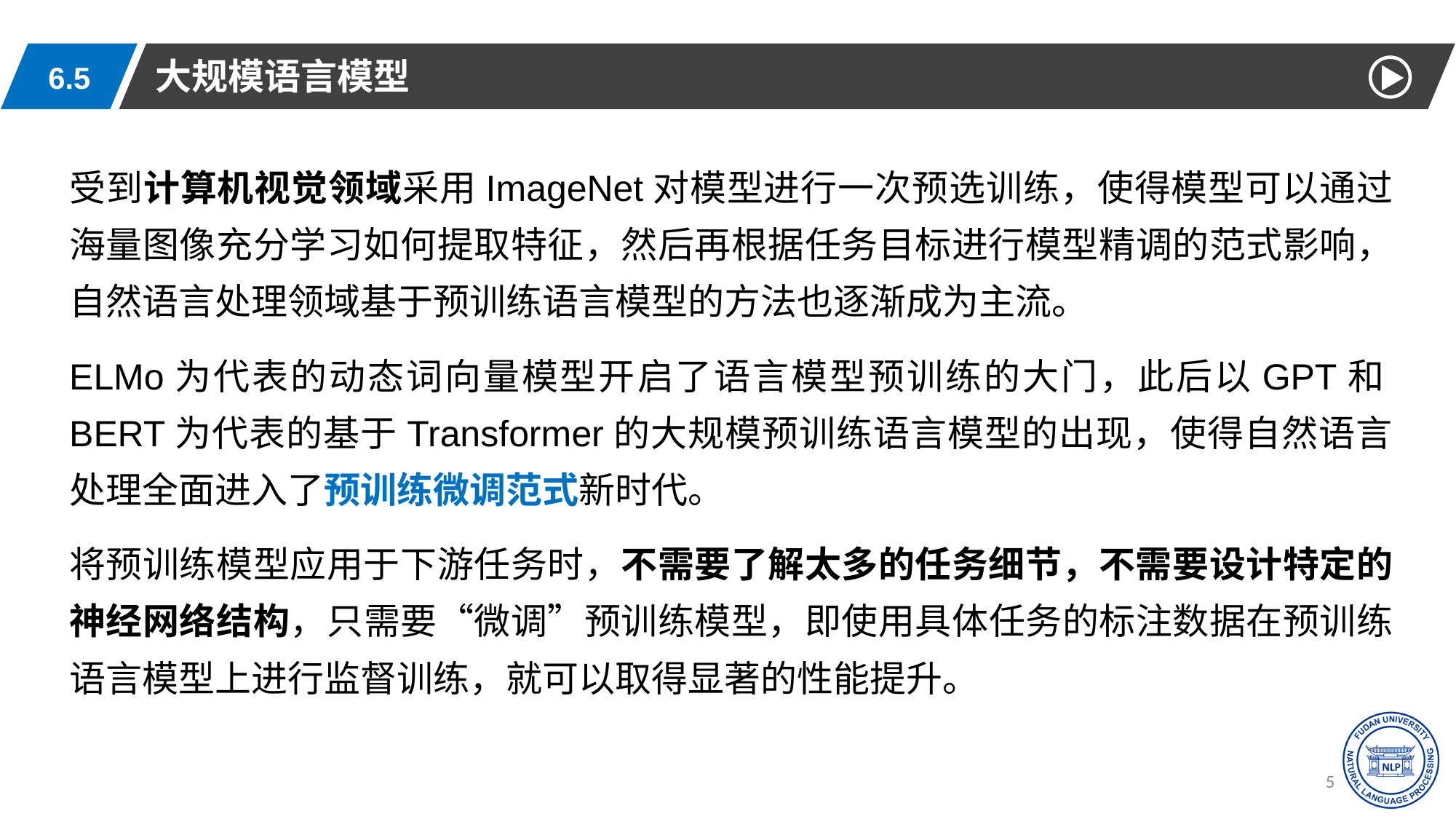

大规模语言模型
6.5

受到计算机视觉领域采用ImageNet对模型进行一次预选训练，使得模型可以通过海量图像充分学习如何提取特征，然后再根据任务目标进行模型精调的范式影响，自然语言处理领域基于预训练语言模型的方法也逐渐成为主流。
ELMo为代表的动态词向量模型开启了语言模型预训练的大门，此后以GPT和BERT为代表的基于Transformer的大规模预训练语言模型的出现，使得自然语言处理全面进入了预训练微调范式新时代。
将预训练模型应用于下游任务时，不需要了解太多的任务细节，不需要设计特定的神经网络结构，只需要“微调”预训练模型，即使用具体任务的标注数据在预训练语言模型上进行监督训练，就可以取得显著的性能提升。
53